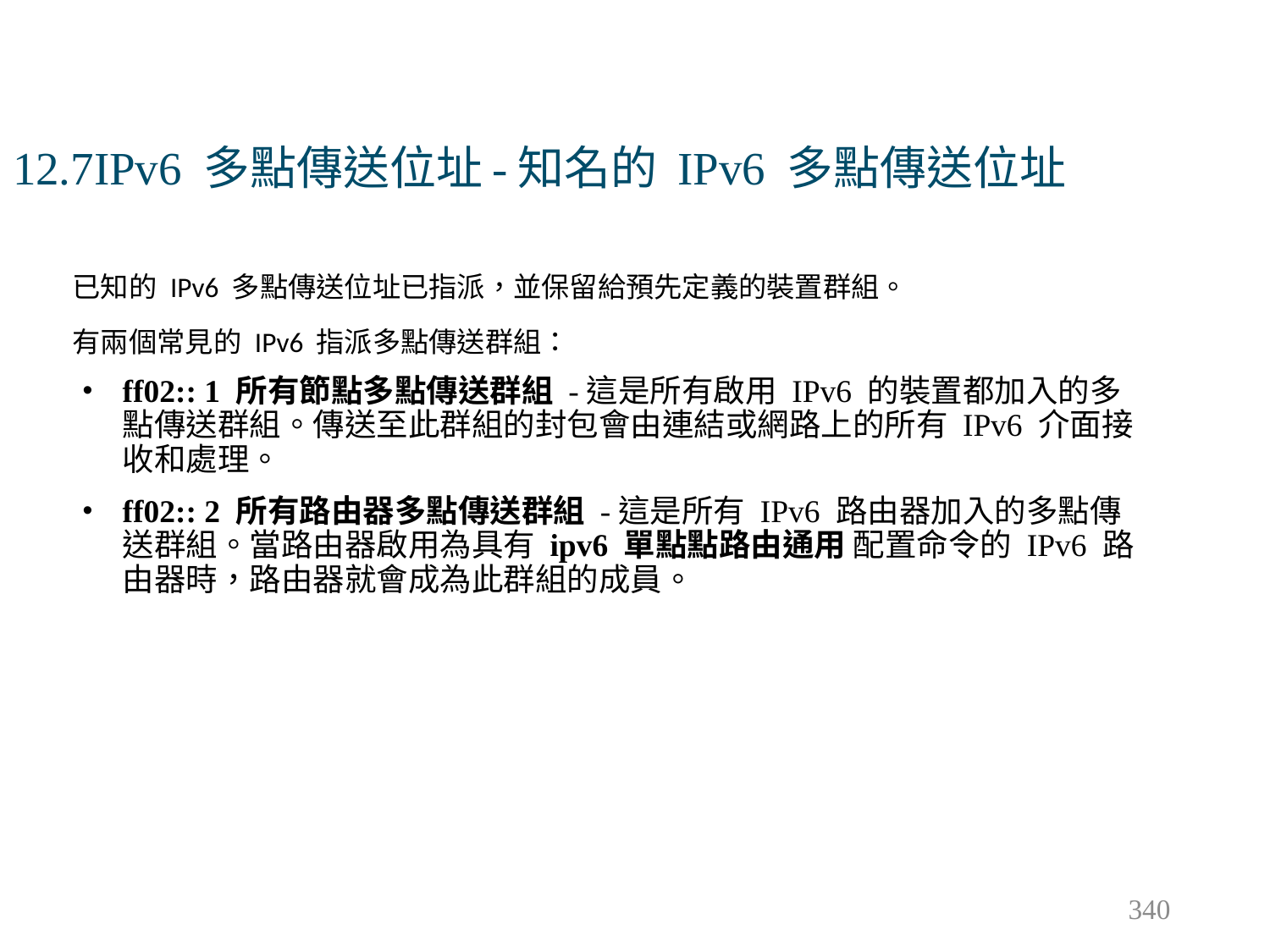

# 12.7IPv6 多點傳送位址-知名的 IPv6 多點傳送位址
已知的 IPv6 多點傳送位址已指派，並保留給預先定義的裝置群組。
有兩個常見的 IPv6 指派多點傳送群組：
ff02:: 1 所有節點多點傳送群組 -這是所有啟用 IPv6 的裝置都加入的多點傳送群組。傳送至此群組的封包會由連結或網路上的所有 IPv6 介面接收和處理。
ff02:: 2 所有路由器多點傳送群組 -這是所有 IPv6 路由器加入的多點傳送群組。當路由器啟用為具有 ipv6 單點點路由通用 配置命令的 IPv6 路由器時，路由器就會成為此群組的成員。

340